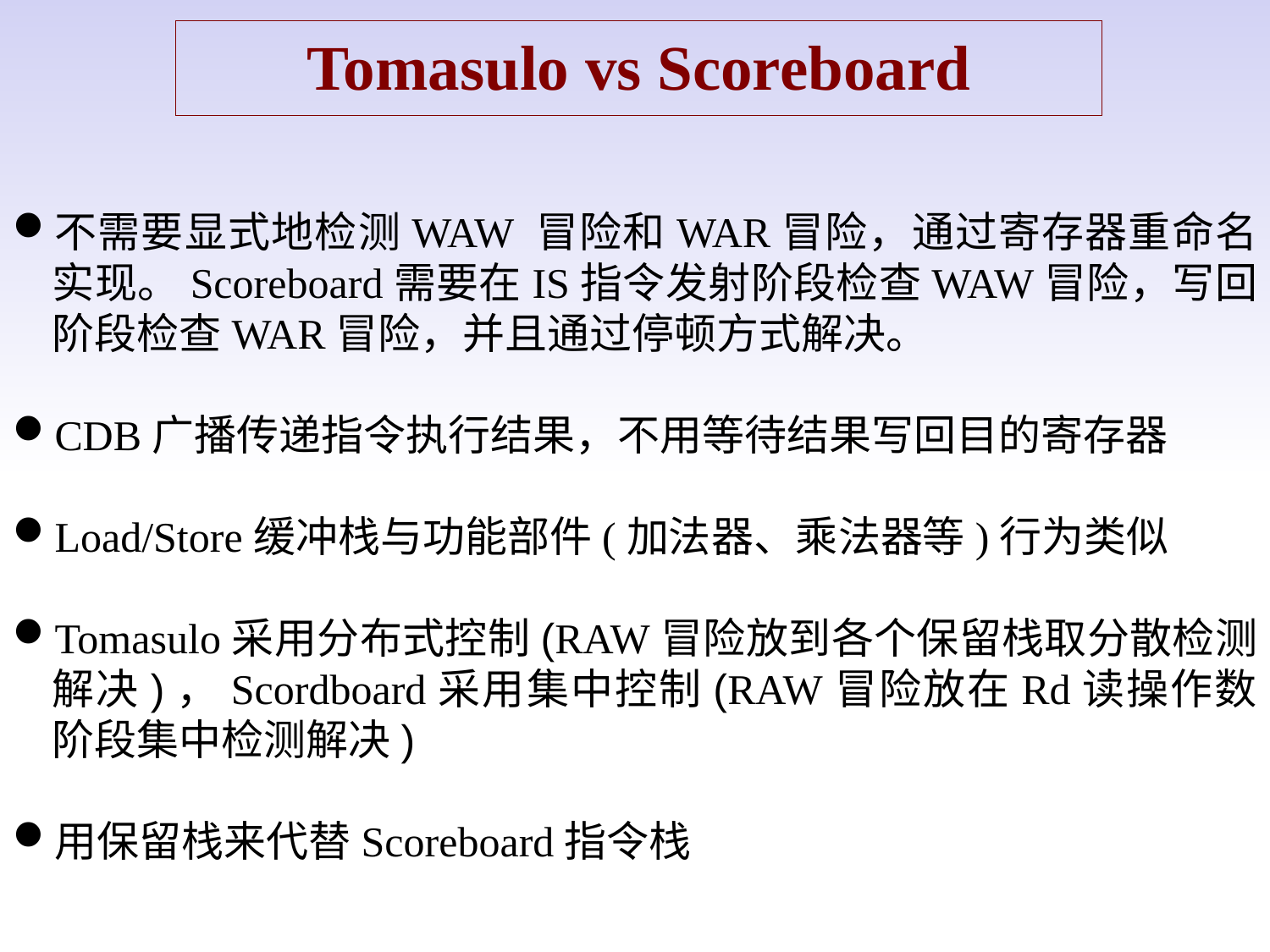

Tomasulo vs Scoreboard
不需要显式地检测WAW 冒险和WAR冒险，通过寄存器重命名实现。Scoreboard需要在IS指令发射阶段检查WAW冒险，写回阶段检查WAR冒险，并且通过停顿方式解决。

CDB广播传递指令执行结果，不用等待结果写回目的寄存器

Load/Store缓冲栈与功能部件(加法器、乘法器等)行为类似

Tomasulo采用分布式控制(RAW冒险放到各个保留栈取分散检测解决)，Scordboard采用集中控制(RAW冒险放在Rd读操作数阶段集中检测解决)

用保留栈来代替Scoreboard指令栈